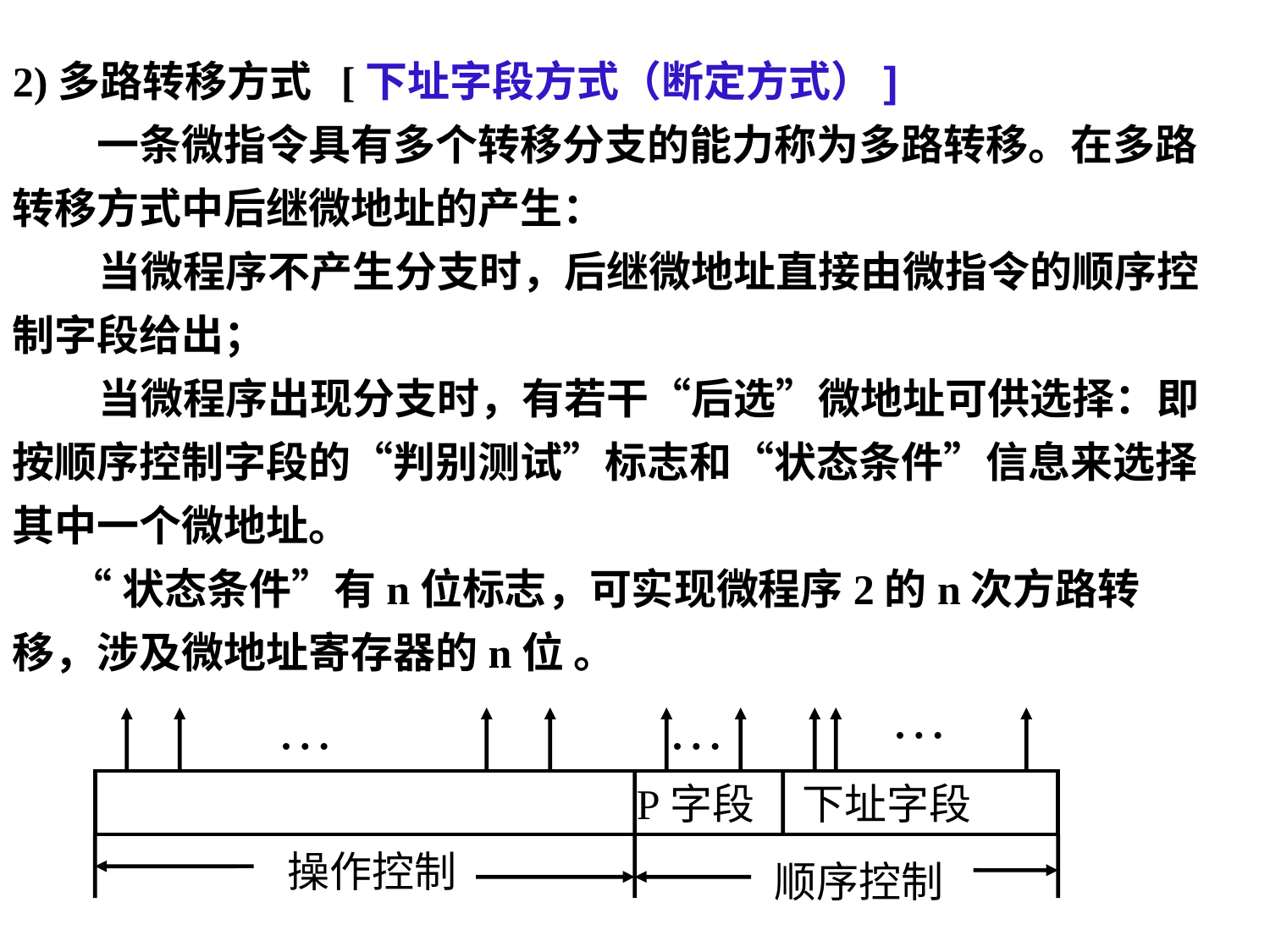

2)多路转移方式  [下址字段方式（断定方式）]
　　一条微指令具有多个转移分支的能力称为多路转移。在多路转移方式中后继微地址的产生：
        当微程序不产生分支时，后继微地址直接由微指令的顺序控制字段给出；
        当微程序出现分支时，有若干“后选”微地址可供选择：即按顺序控制字段的“判别测试”标志和“状态条件”信息来选择其中一个微地址。
      “状态条件”有n位标志，可实现微程序2的n次方路转移，涉及微地址寄存器的n位 。
…
…
…

                                                  P字段     下址字段

操作控制
顺序控制